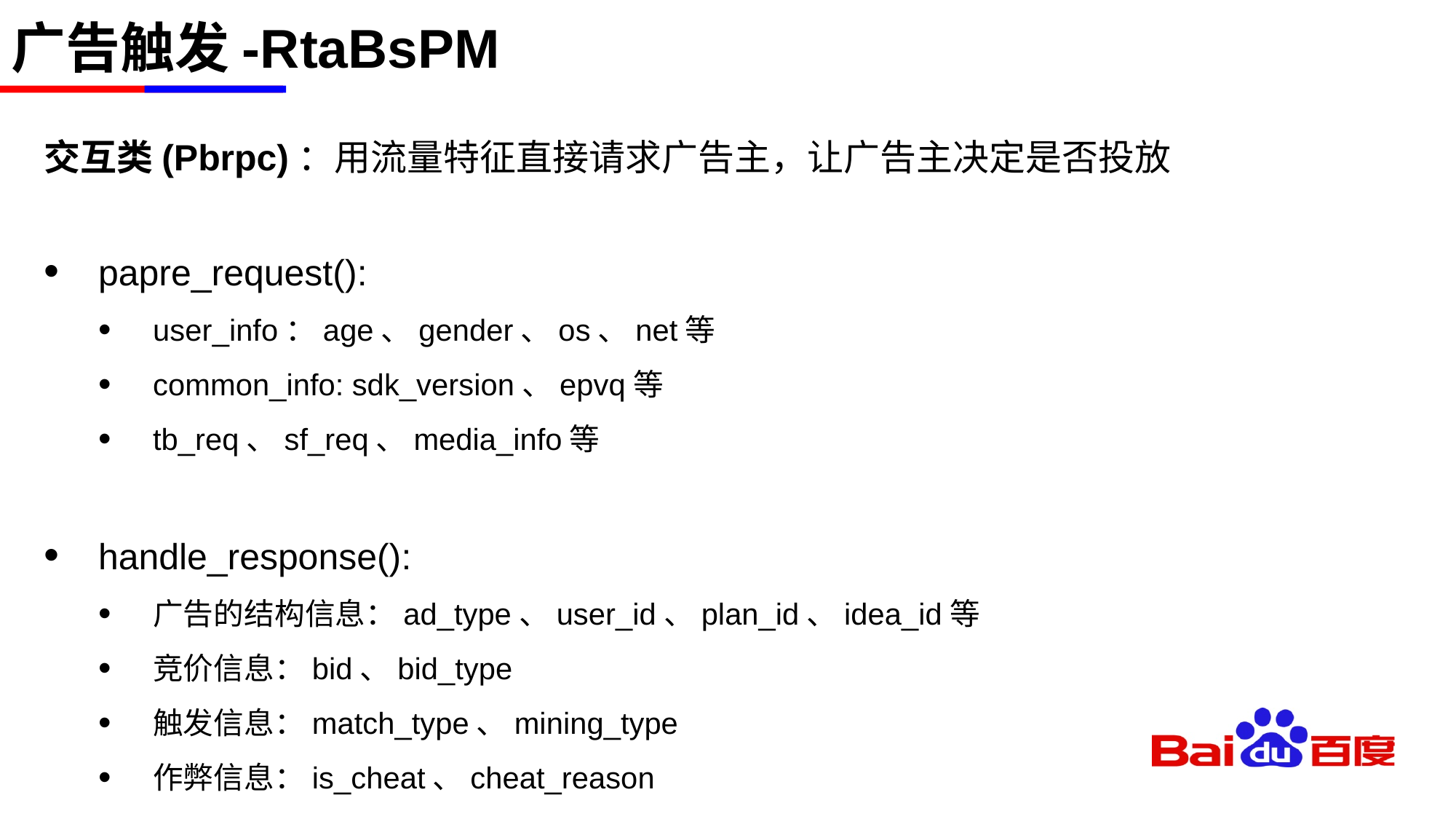

# 广告触发-RtaBsPM
交互类(Pbrpc)：用流量特征直接请求广告主，让广告主决定是否投放

papre_request():
user_info：age、gender、os、net等
common_info: sdk_version、epvq等
tb_req、sf_req、media_info等

handle_response():
广告的结构信息：ad_type、user_id、plan_id、idea_id等
竞价信息：bid、bid_type
触发信息：match_type、mining_type
作弊信息：is_cheat、cheat_reason